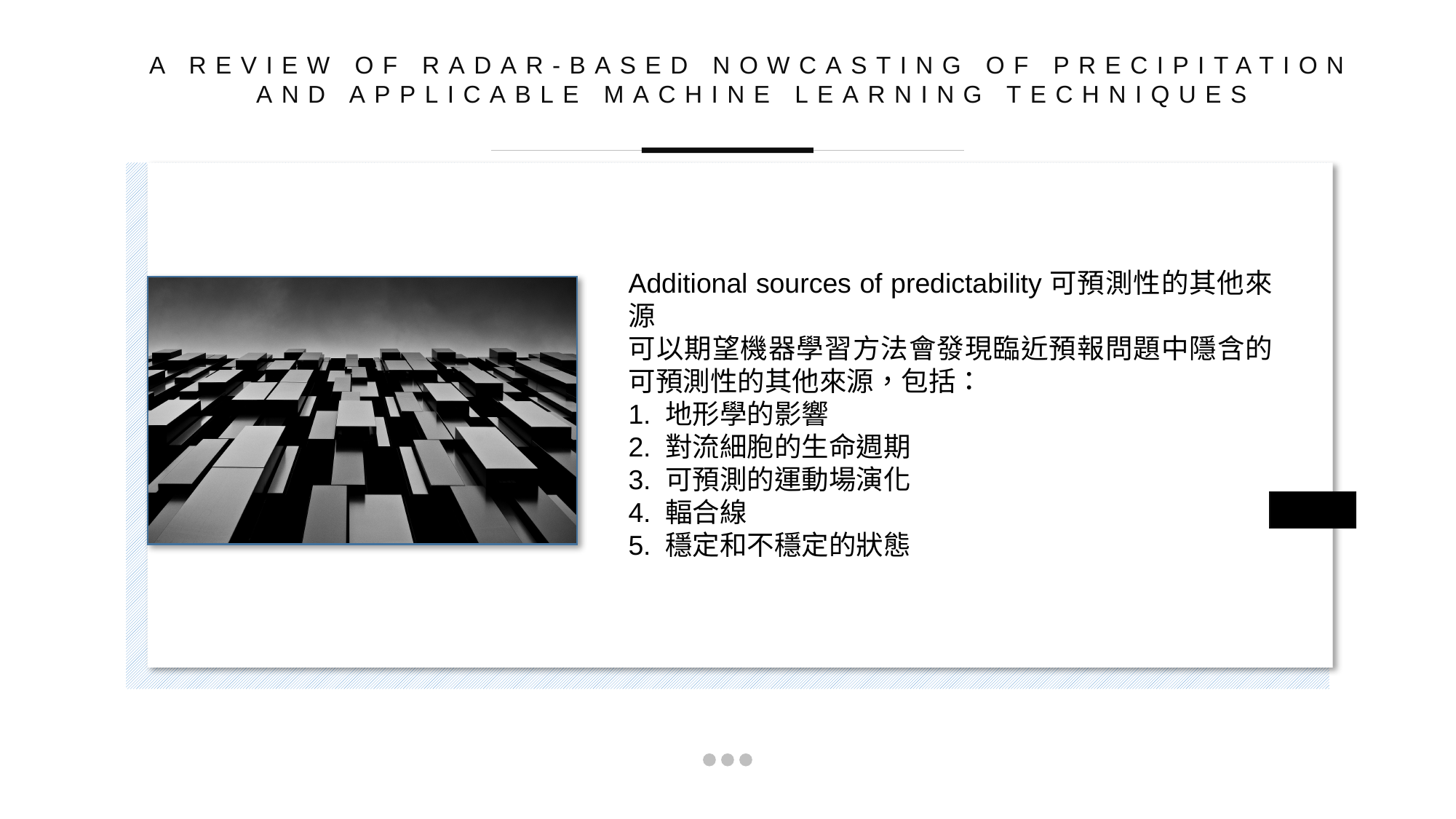

A REVIEW OF RADAR-BASED NOWCASTING OF PRECIPITATION AND APPLICABLE MACHINE LEARNING TECHNIQUES

Additional sources of predictability可預測性的其他來源
可以期望機器學習方法會發現臨近預報問題中隱含的可預測性的其他來源，包括：
1. 地形學的影響
2. 對流細胞的生命週期
3. 可預測的運動場演化
4. 輻合線
5. 穩定和不穩定的狀態